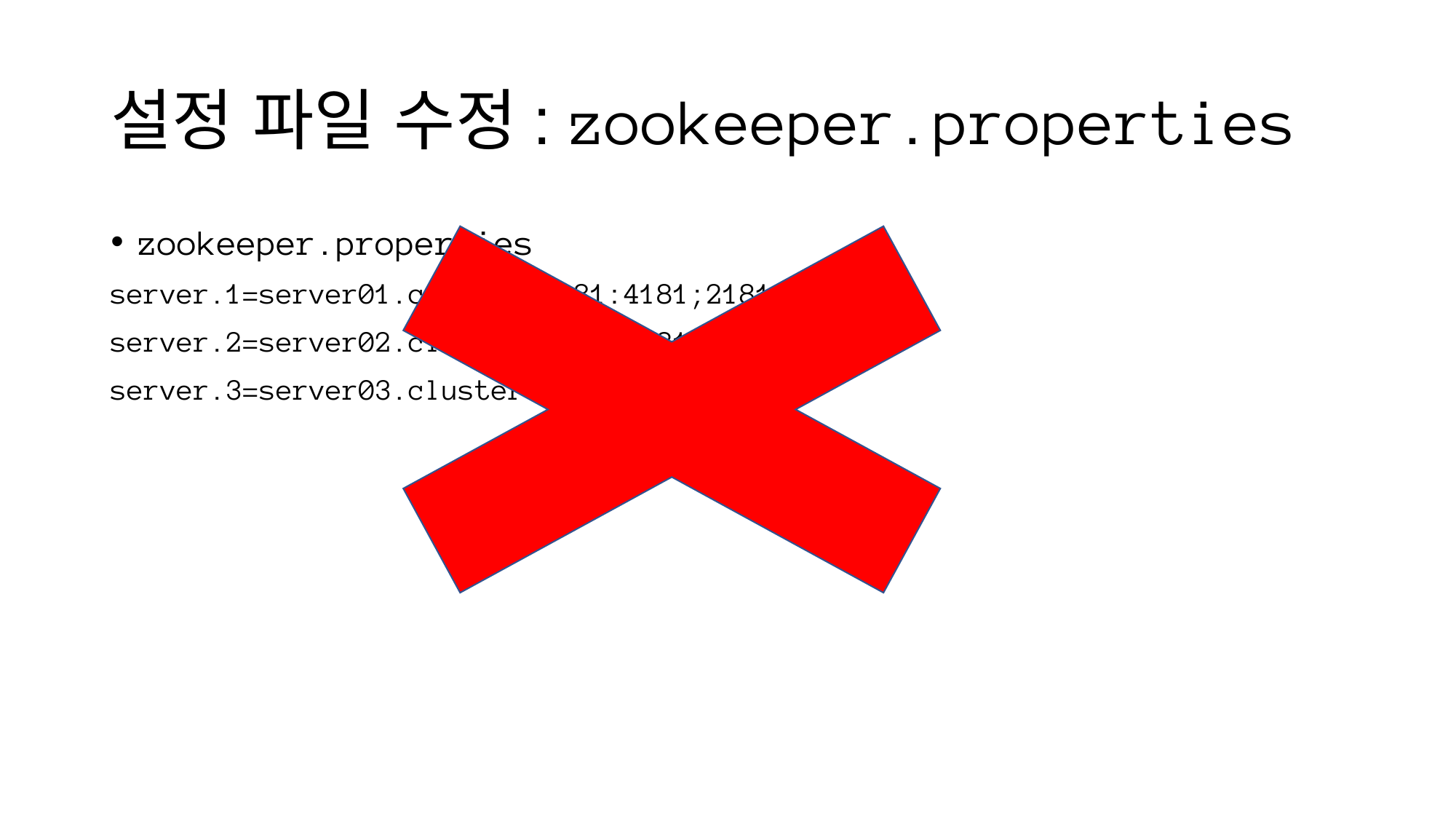

# 설정 파일 수정: zookeeper.properties

zookeeper.properties
server.1=server01.cluster:3181:4181;2181
server.2=server02.cluster:3181:4181;2181
server.3=server03.cluster:3181:4181;2181